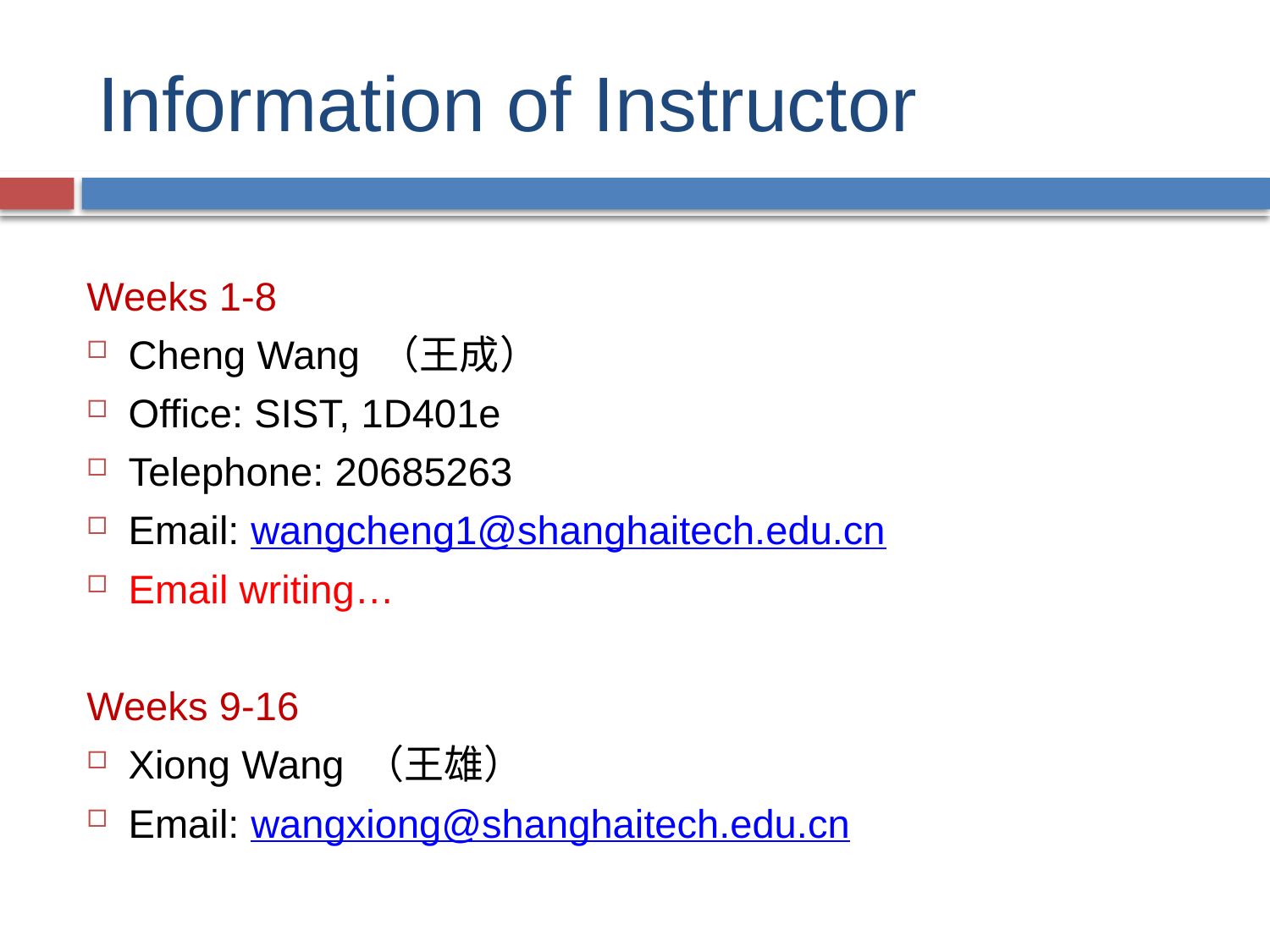

# Information of Instructor
Weeks 1-8
Cheng Wang （王成）
Office: SIST, 1D401e
Telephone: 20685263
Email: wangcheng1@shanghaitech.edu.cn
Email writing…

Weeks 9-16
Xiong Wang （王雄）
Email: wangxiong@shanghaitech.edu.cn